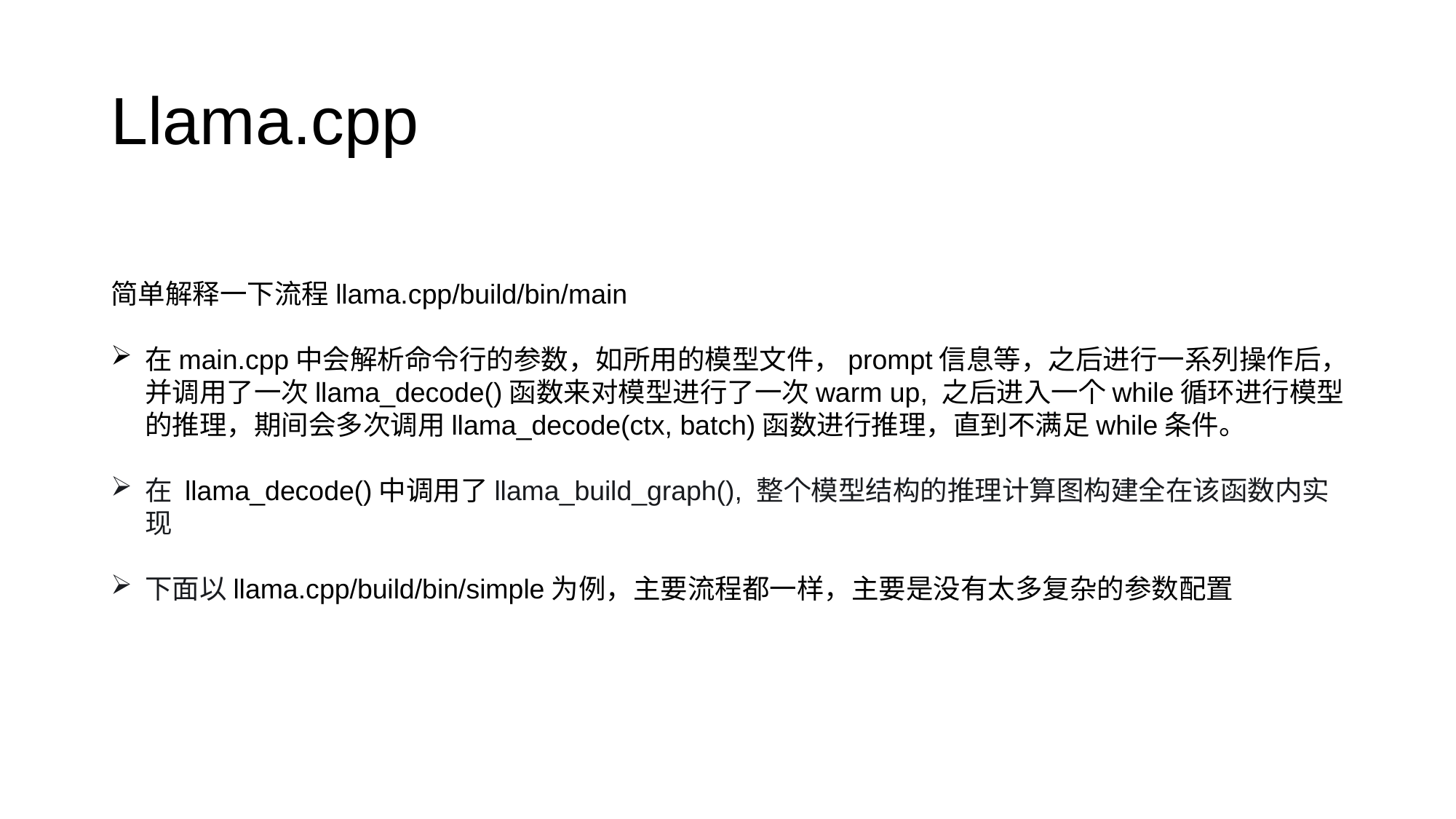

# Llama.cpp
简单解释一下流程llama.cpp/build/bin/main

在main.cpp中会解析命令行的参数，如所用的模型文件，prompt信息等，之后进行一系列操作后，并调用了一次llama_decode()函数来对模型进行了一次warm up, 之后进入一个while循环进行模型的推理，期间会多次调用llama_decode(ctx, batch)函数进行推理，直到不满足while条件。

在 llama_decode()中调用了llama_build_graph(), 整个模型结构的推理计算图构建全在该函数内实现

下面以llama.cpp/build/bin/simple为例，主要流程都一样，主要是没有太多复杂的参数配置